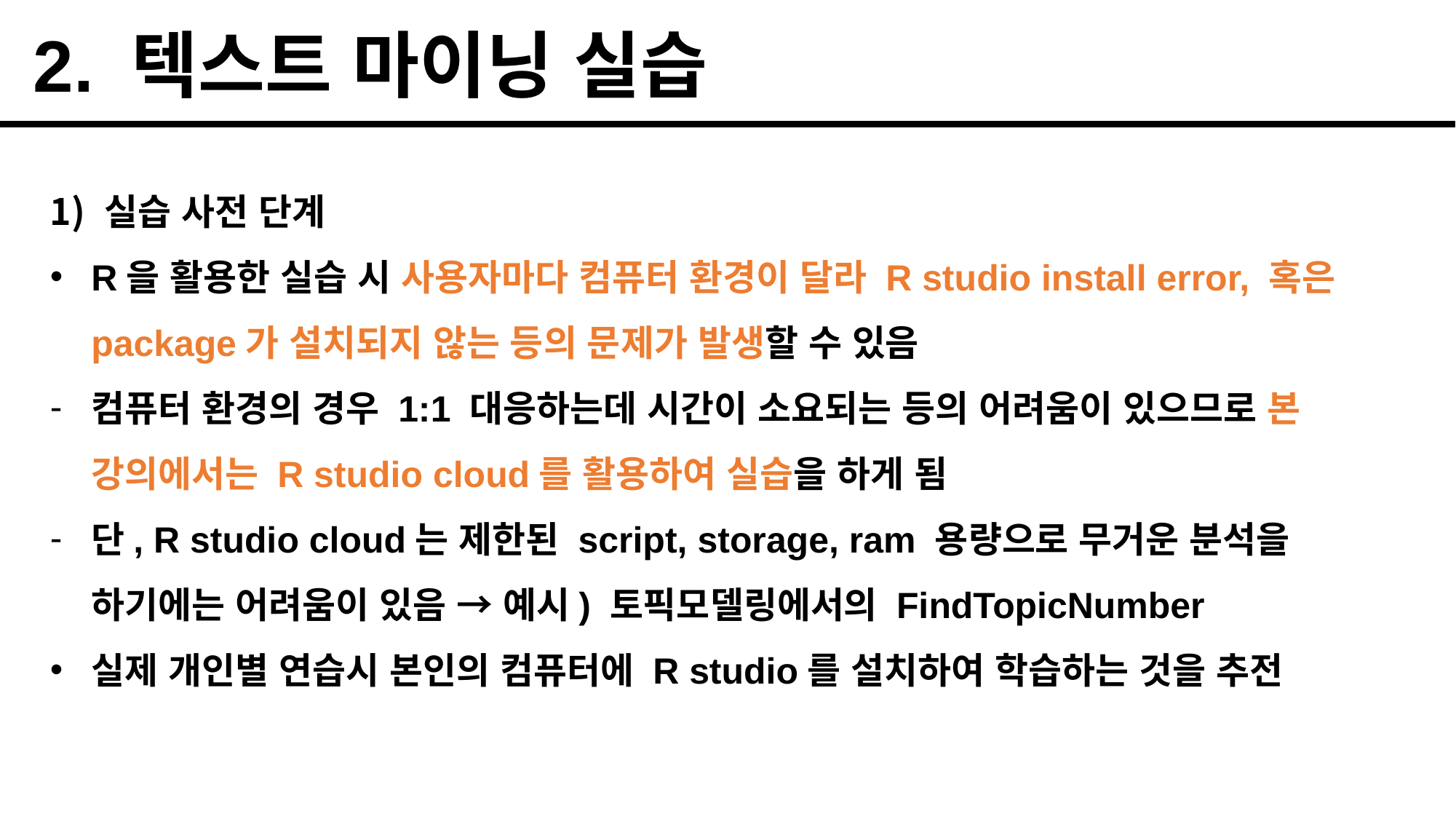

2. 텍스트 마이닝 실습
실습 사전 단계
R을 활용한 실습 시 사용자마다 컴퓨터 환경이 달라 R studio install error, 혹은 package가 설치되지 않는 등의 문제가 발생할 수 있음
컴퓨터 환경의 경우 1:1 대응하는데 시간이 소요되는 등의 어려움이 있으므로 본 강의에서는 R studio cloud를 활용하여 실습을 하게 됨
단, R studio cloud는 제한된 script, storage, ram 용량으로 무거운 분석을 하기에는 어려움이 있음 → 예시) 토픽모델링에서의 FindTopicNumber
실제 개인별 연습시 본인의 컴퓨터에 R studio를 설치하여 학습하는 것을 추전